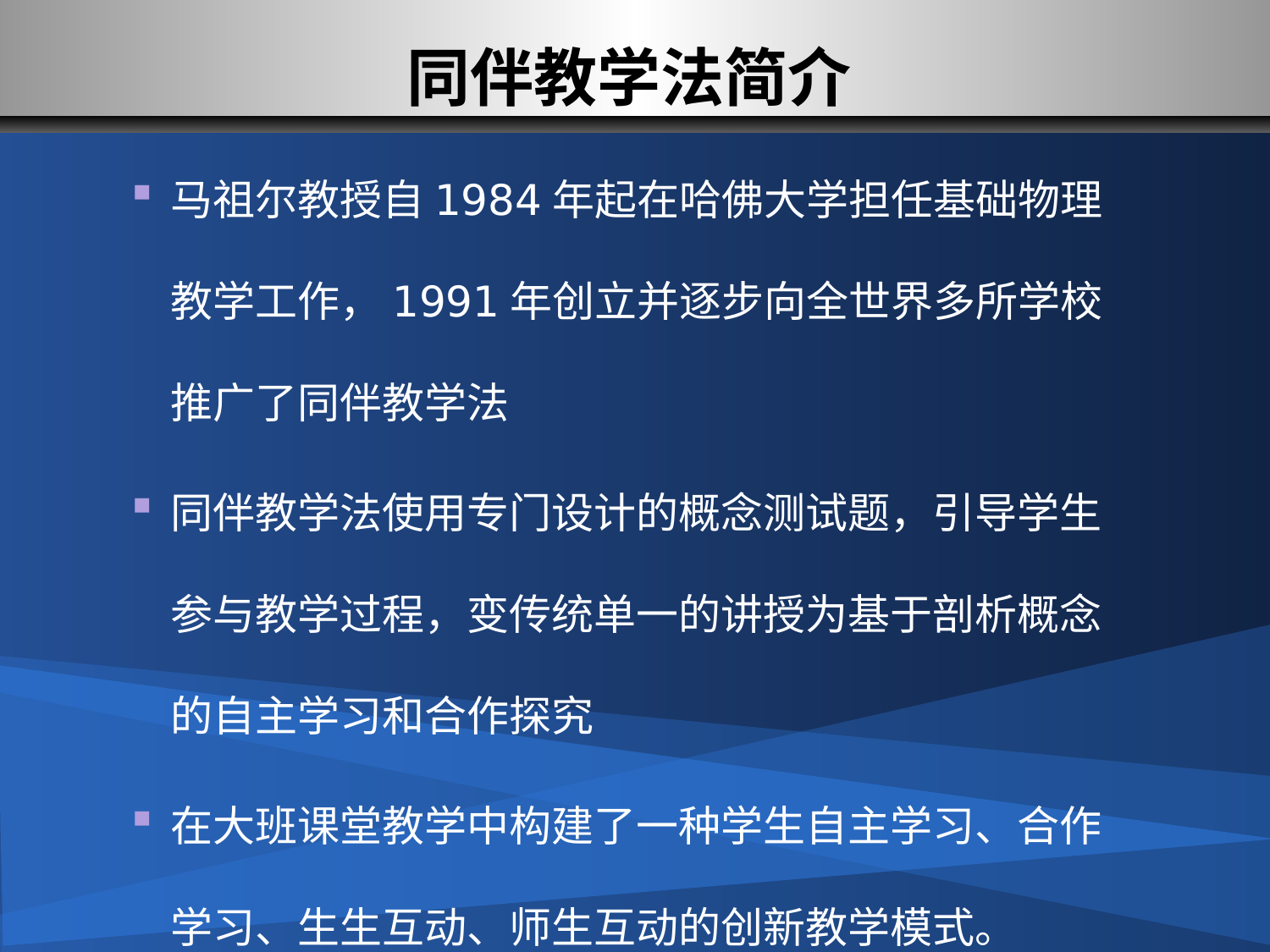

同伴教学法简介
马祖尔教授自1984年起在哈佛大学担任基础物理教学工作，1991年创立并逐步向全世界多所学校推广了同伴教学法
同伴教学法使用专门设计的概念测试题，引导学生参与教学过程，变传统单一的讲授为基于剖析概念的自主学习和合作探究
在大班课堂教学中构建了一种学生自主学习、合作学习、生生互动、师生互动的创新教学模式。